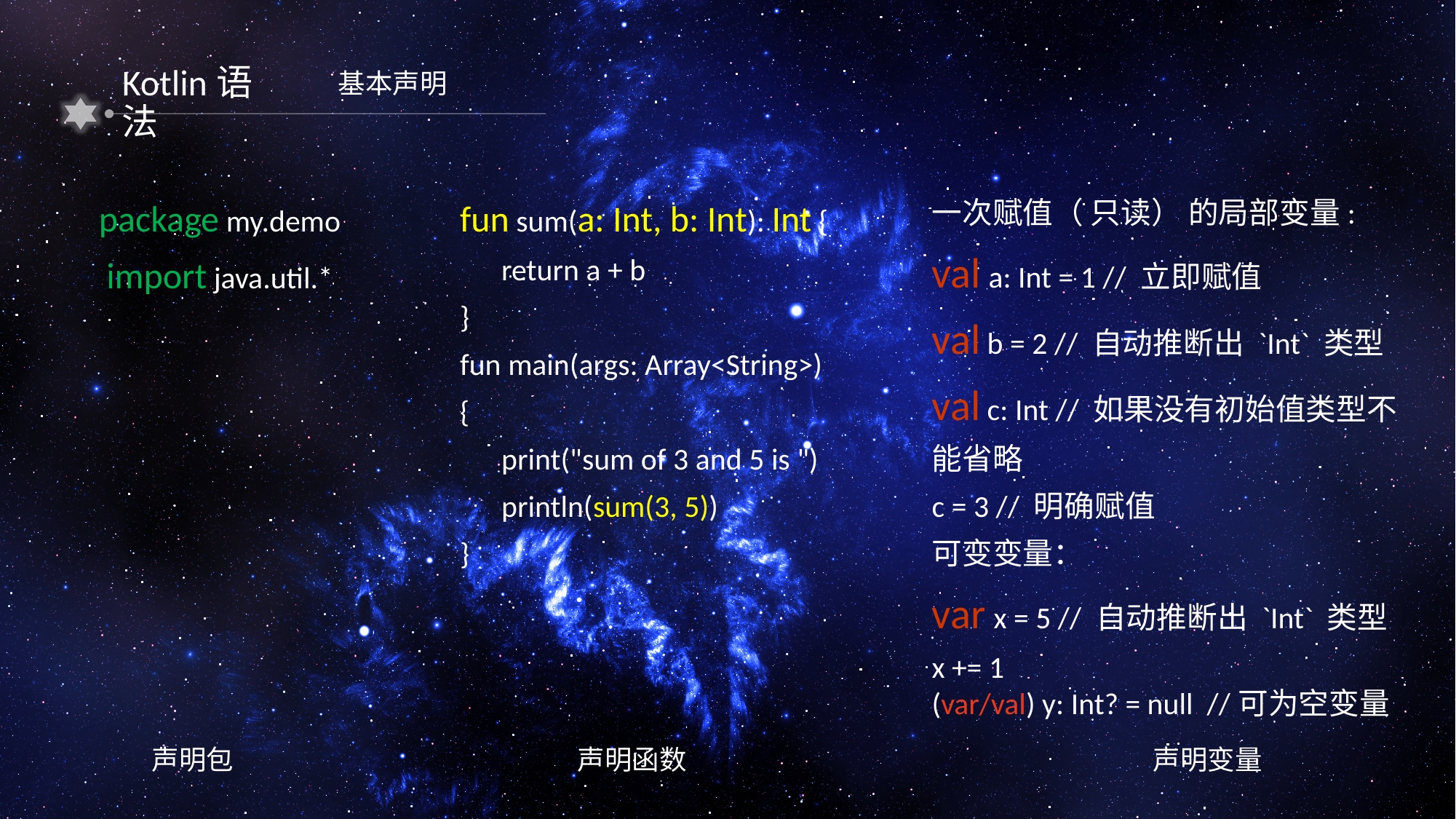

Kotlin语法
基本声明
package my.demo
import java.util.*

fun sum(a: Int, b: Int): Int {
      return a + b
}
fun main(args: Array<String>) {
      print("sum of 3 and 5 is ")
      println(sum(3, 5))
}

一次赋值（ 只读） 的局部变量:
val a: Int = 1 // 立即赋值
val b = 2 // 自动推断出 `Int` 类型
val c: Int // 如果没有初始值类型不能省略
c = 3 // 明确赋值
可变变量：
var x = 5 // 自动推断出 `Int` 类型
x += 1
(var/val) y: Int? = null  //可为空变量
声明包
声明函数
声明变量